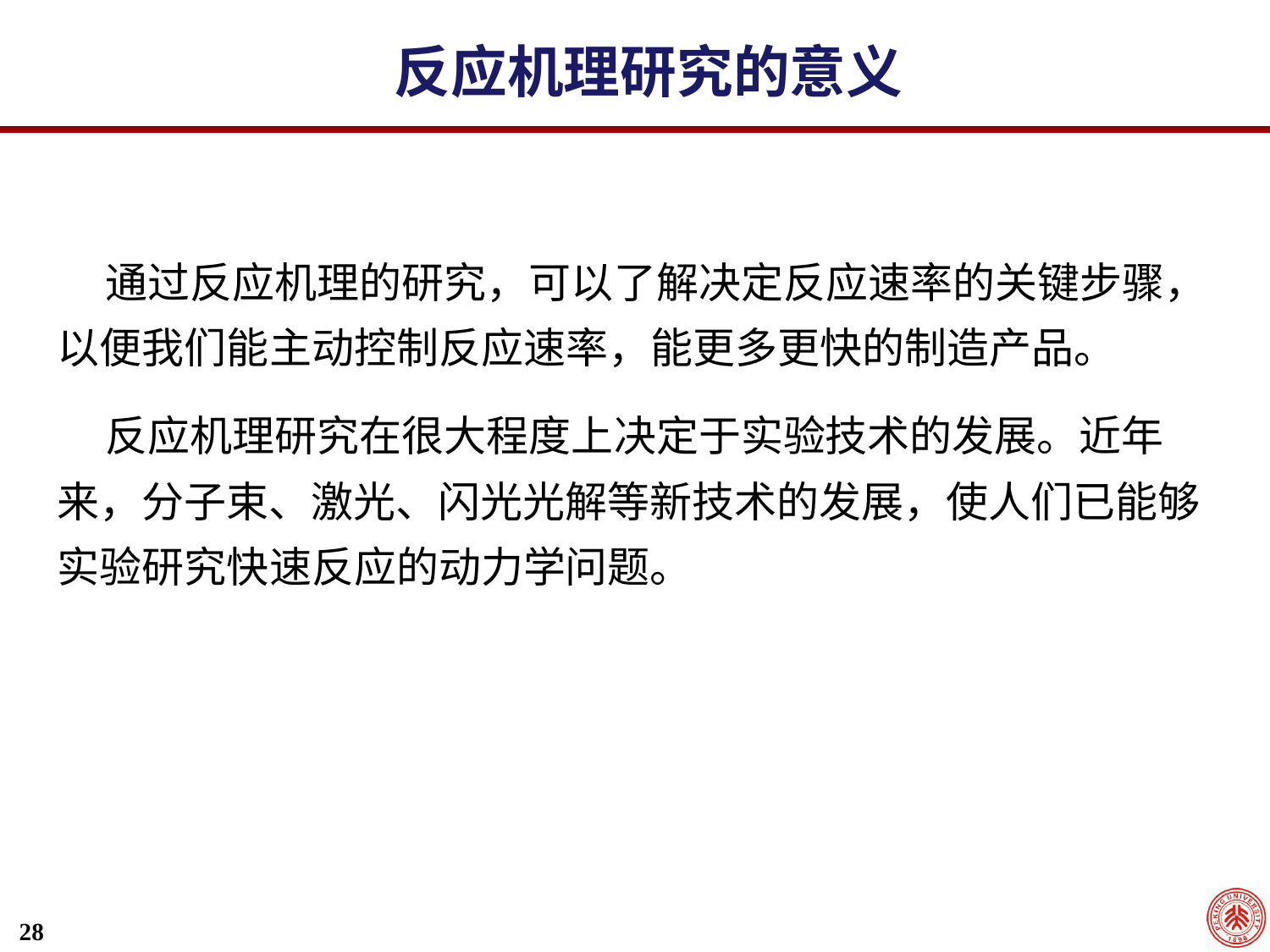

反应机理研究的意义

    通过反应机理的研究，可以了解决定反应速率的关键步骤，以便我们能主动控制反应速率，能更多更快的制造产品。
    反应机理研究在很大程度上决定于实验技术的发展。近年来，分子束、激光、闪光光解等新技术的发展，使人们已能够实验研究快速反应的动力学问题。
28